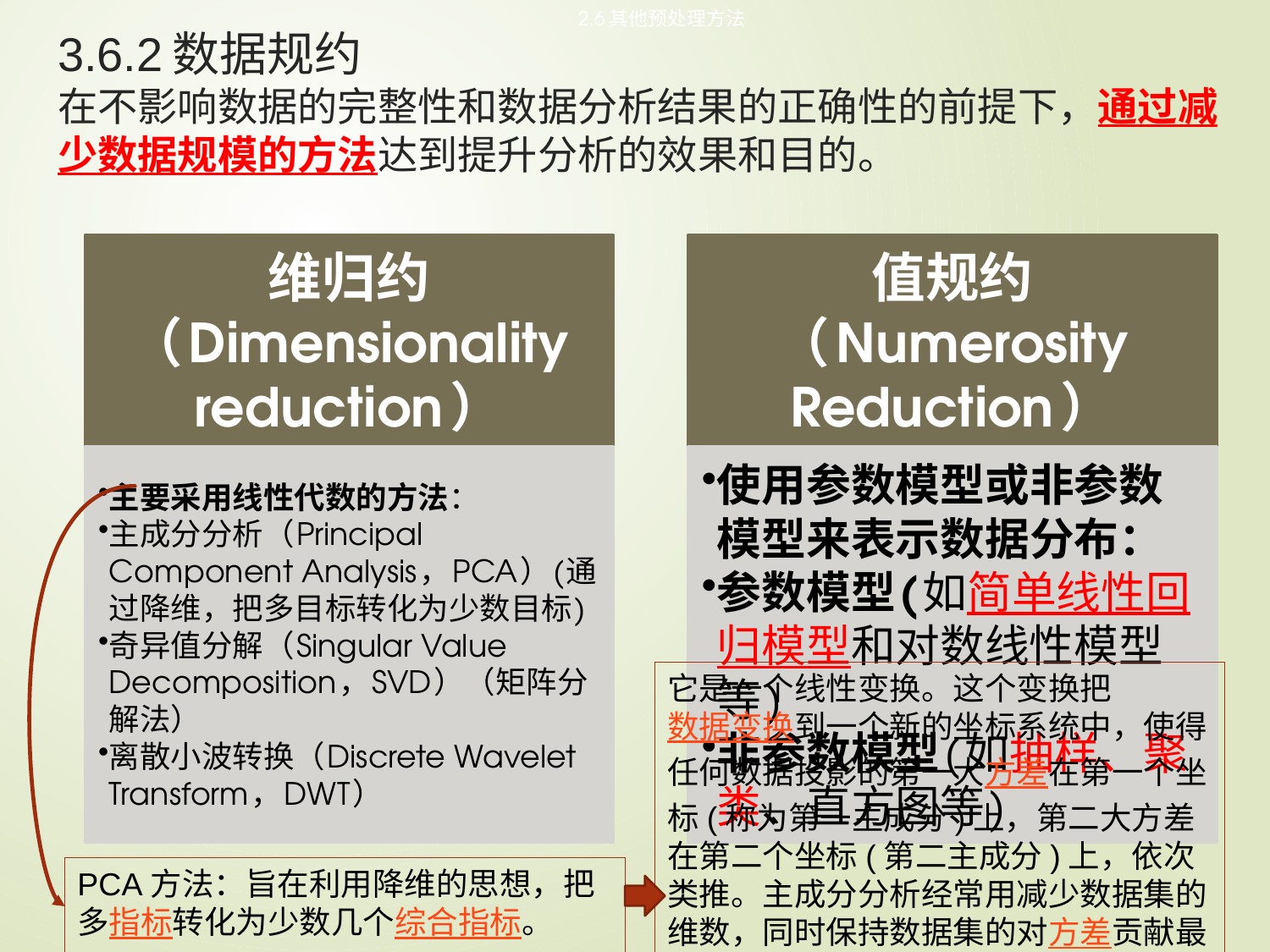

2.6其他预处理方法

# 3.6.2数据规约 在不影响数据的完整性和数据分析结果的正确性的前提下，通过减少数据规模的方法达到提升分析的效果和目的。
维归约（Dimensionality reduction）
主成分分析（Principal Component Analysis，PCA）(通过降维，把多目标转化为少数目标)
奇异值分解（Singular Value Decomposition，SVD）（矩阵分解法）
离散小波转换（Discrete Wavelet Transform，DWT）
值规约（Numerosity Reduction）
主要采用线性代数的方法：
使用参数模型或非参数模型来表示数据分布：
它是一个线性变换。这个变换把数据变换到一个新的坐标系统中，使得任何数据投影的第一大方差在第一个坐标(称为第一主成分)上，第二大方差在第二个坐标(第二主成分)上，依次类推。主成分分析经常用减少数据集的维数，同时保持数据集的对方差贡献最大的特征
PCA方法：旨在利用降维的思想，把多指标转化为少数几个综合指标。